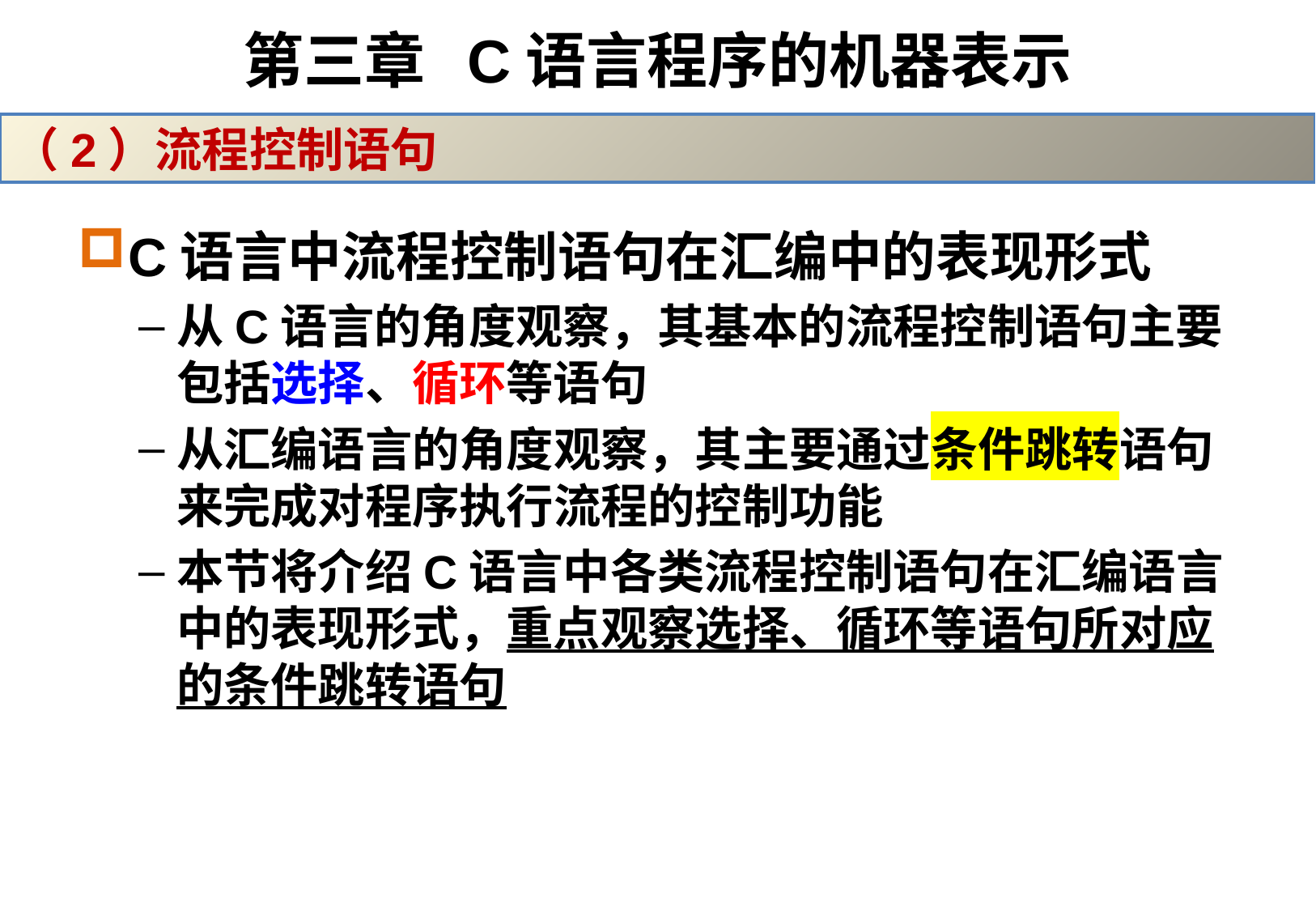

# 第三章  C语言程序的机器表示
（2）流程控制语句
C语言中流程控制语句在汇编中的表现形式
从C语言的角度观察，其基本的流程控制语句主要包括选择、循环等语句
从汇编语言的角度观察，其主要通过条件跳转语句来完成对程序执行流程的控制功能
本节将介绍C语言中各类流程控制语句在汇编语言中的表现形式，重点观察选择、循环等语句所对应的条件跳转语句